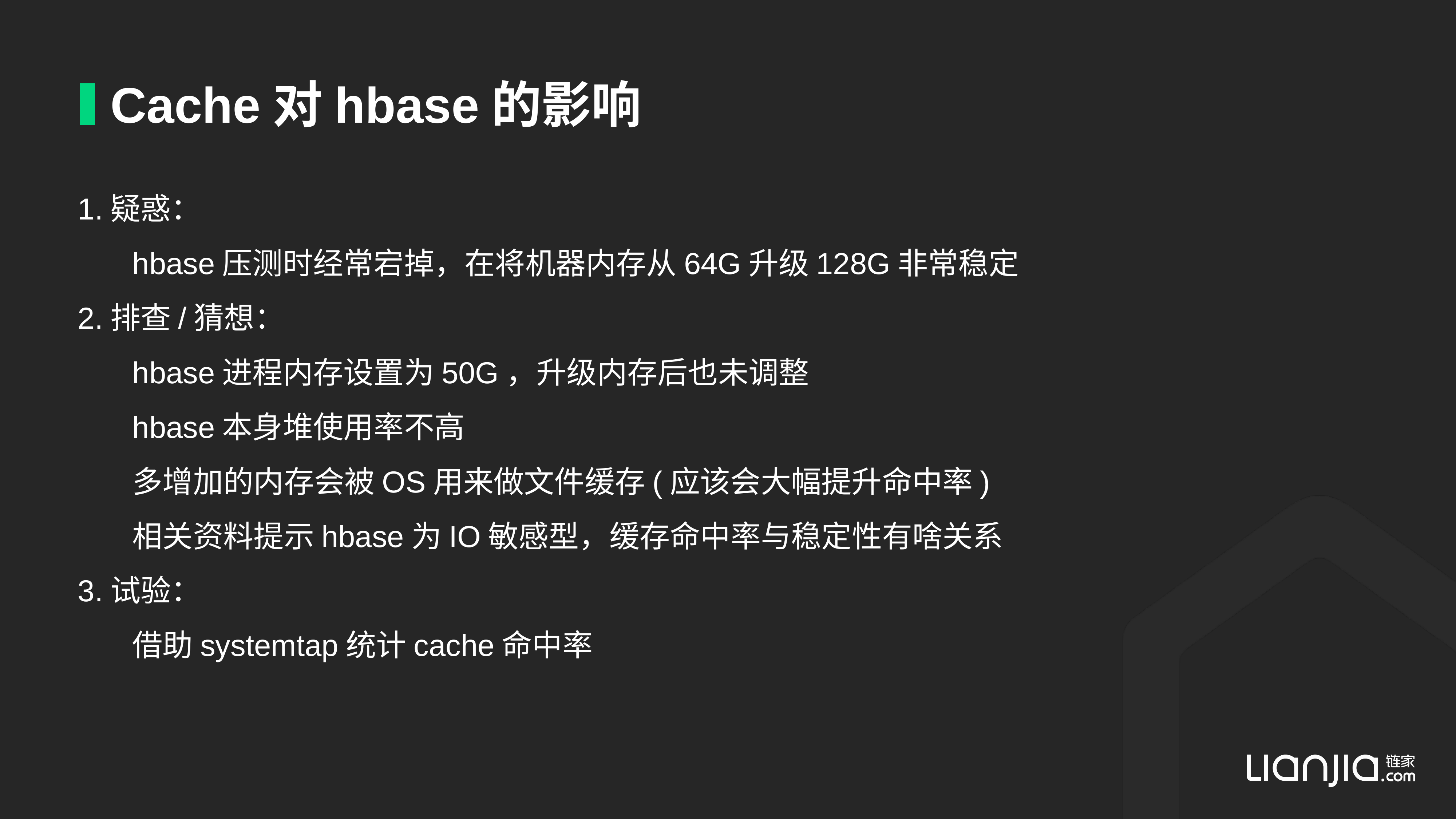

# Cache对hbase的影响
1.疑惑：
	hbase压测时经常宕掉，在将机器内存从64G升级128G非常稳定
2.排查/猜想：
	hbase进程内存设置为50G，升级内存后也未调整
	hbase本身堆使用率不高
	多增加的内存会被OS用来做文件缓存(应该会大幅提升命中率)
	相关资料提示hbase为IO敏感型，缓存命中率与稳定性有啥关系
3.试验：
	借助systemtap统计cache命中率